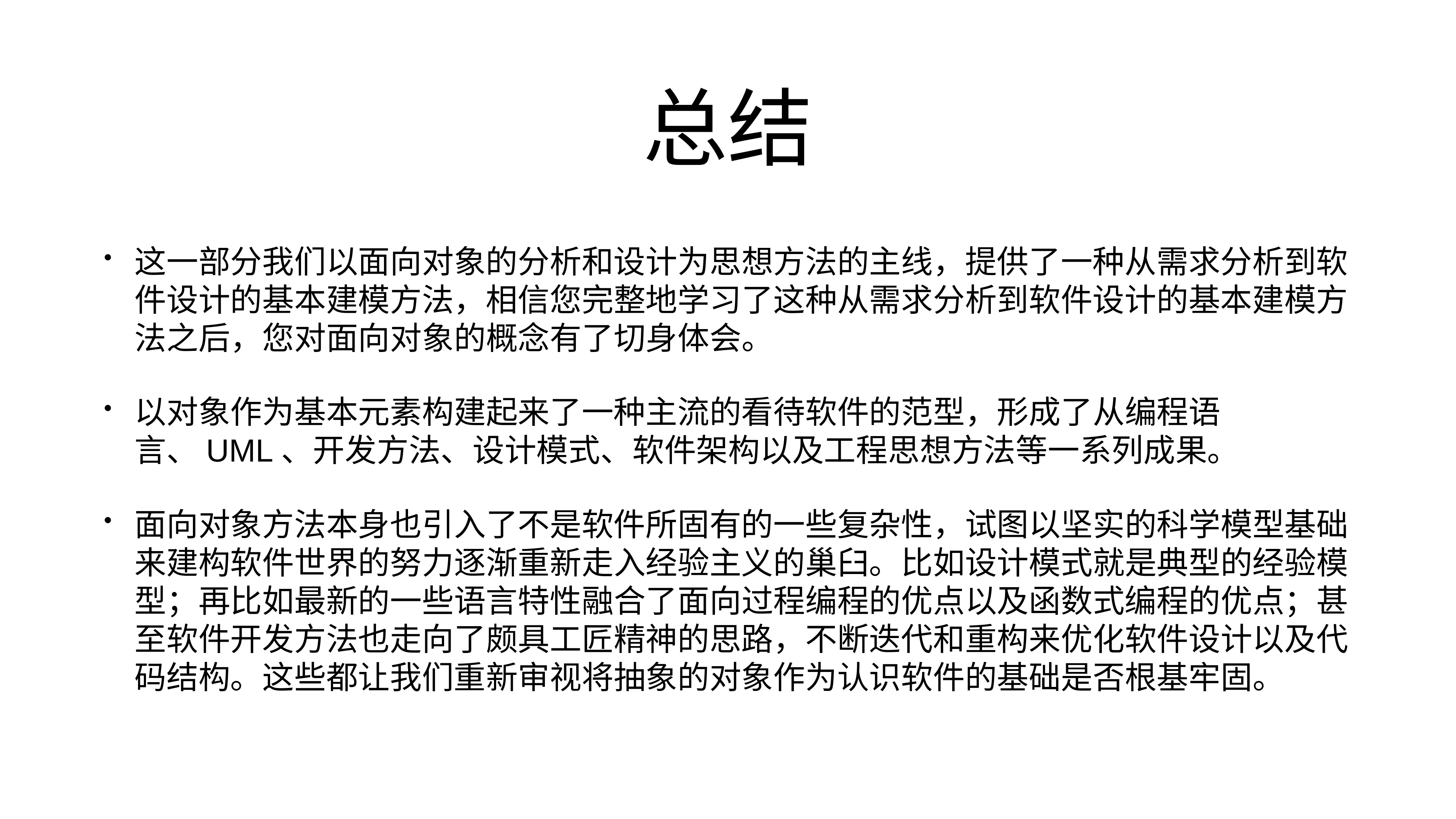

# 总结
这一部分我们以面向对象的分析和设计为思想方法的主线，提供了一种从需求分析到软件设计的基本建模方法，相信您完整地学习了这种从需求分析到软件设计的基本建模方法之后，您对面向对象的概念有了切身体会。
以对象作为基本元素构建起来了一种主流的看待软件的范型，形成了从编程语言、UML、开发方法、设计模式、软件架构以及工程思想方法等一系列成果。
面向对象方法本身也引入了不是软件所固有的一些复杂性，试图以坚实的科学模型基础来建构软件世界的努力逐渐重新走入经验主义的巢臼。比如设计模式就是典型的经验模型；再比如最新的一些语言特性融合了面向过程编程的优点以及函数式编程的优点；甚至软件开发方法也走向了颇具工匠精神的思路，不断迭代和重构来优化软件设计以及代码结构。这些都让我们重新审视将抽象的对象作为认识软件的基础是否根基牢固。